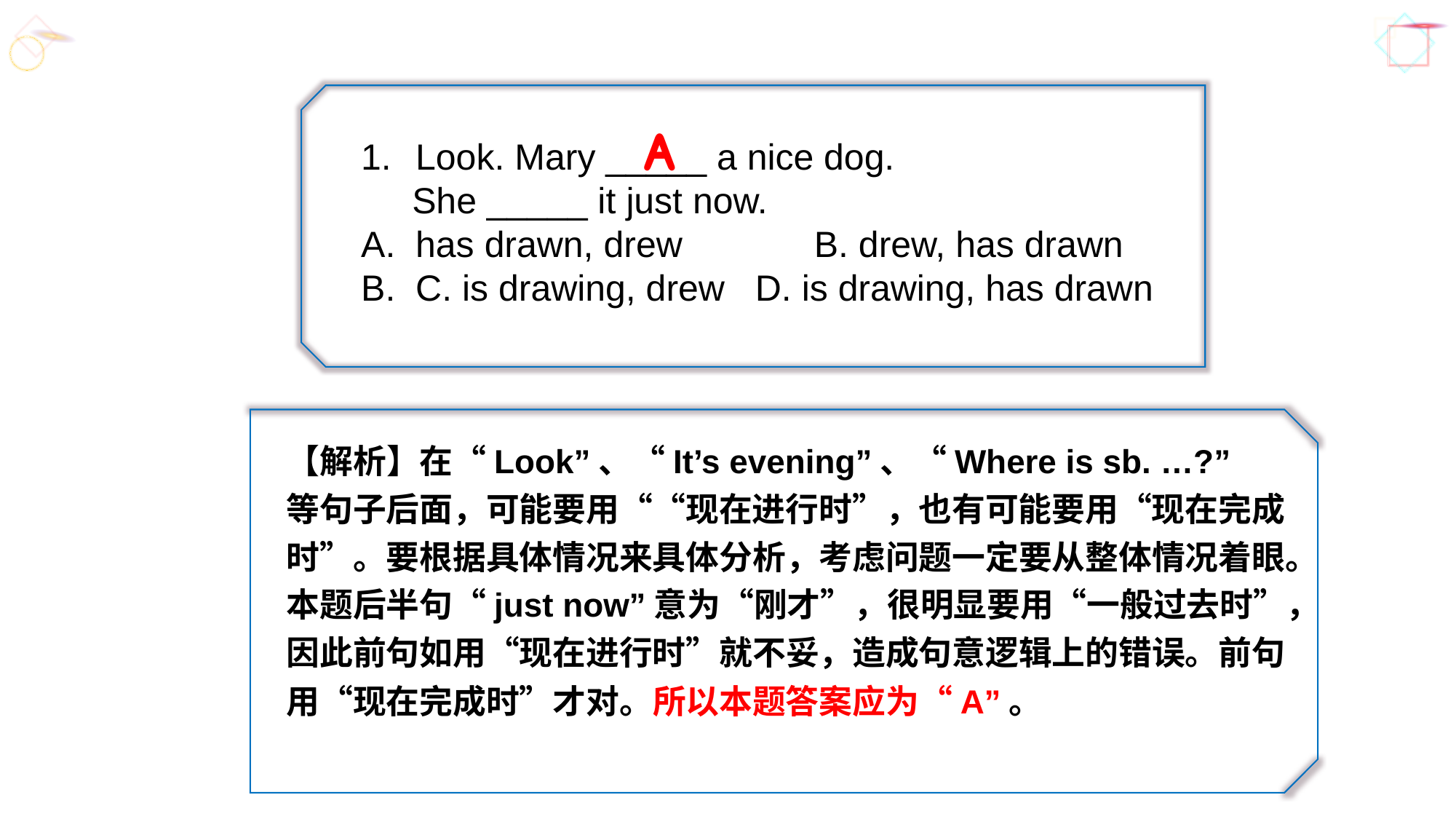

练习：

A
Look. Mary _____ a nice dog.
     She _____ it just now.
has drawn, drew	       B. drew, has drawn
C. is drawing, drew   D. is drawing, has drawn

【解析】在“Look”、“It’s evening”、“Where is sb. …?”
等句子后面，可能要用““现在进行时”，也有可能要用“现在完成时”。要根据具体情况来具体分析，考虑问题一定要从整体情况着眼。本题后半句“just now”意为“刚才”，很明显要用“一般过去时”，因此前句如用“现在进行时”就不妥，造成句意逻辑上的错误。前句用“现在完成时”才对。所以本题答案应为“A”。